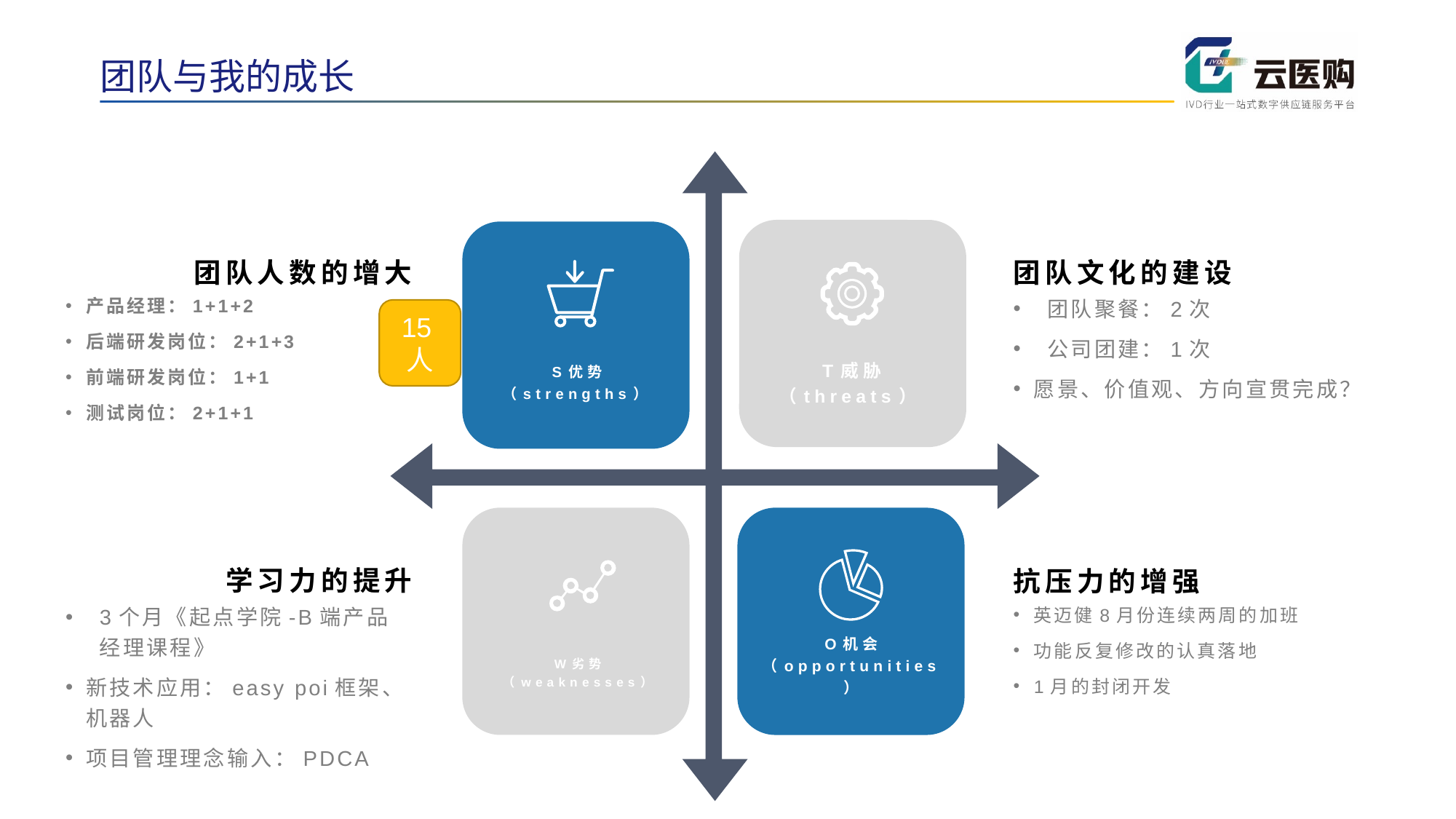

团队与我的成长

团队人数的增大
团队文化的建设

产品经理：1+1+2
后端研发岗位：2+1+3
前端研发岗位：1+1
测试岗位：2+1+1
团队聚餐：2次
公司团建：1次
愿景、价值观、方向宣贯完成？
15人
S优势
（strengths）
T威胁
（threats）

学习力的提升
抗压力的增强

3个月《起点学院-B端产品经理课程》
新技术应用：easy poi框架、机器人
项目管理理念输入：PDCA

英迈健8月份连续两周的加班
功能反复修改的认真落地
1月的封闭开发
O机会
（opportunities）
W劣势
（weaknesses）